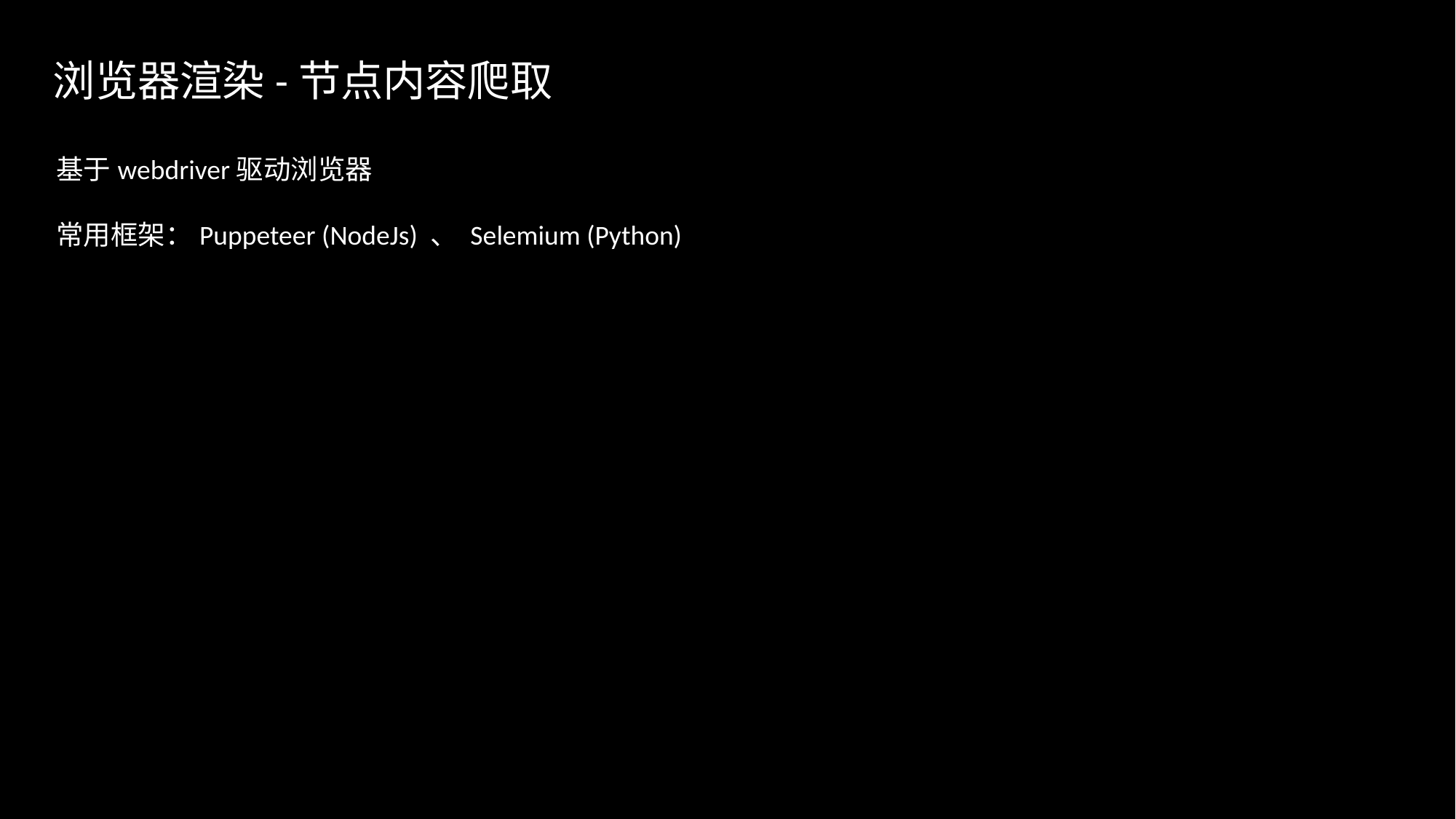

浏览器渲染-节点内容爬取

基于webdriver驱动浏览器

常用框架：Puppeteer (NodeJs) 、 Selemium (Python)